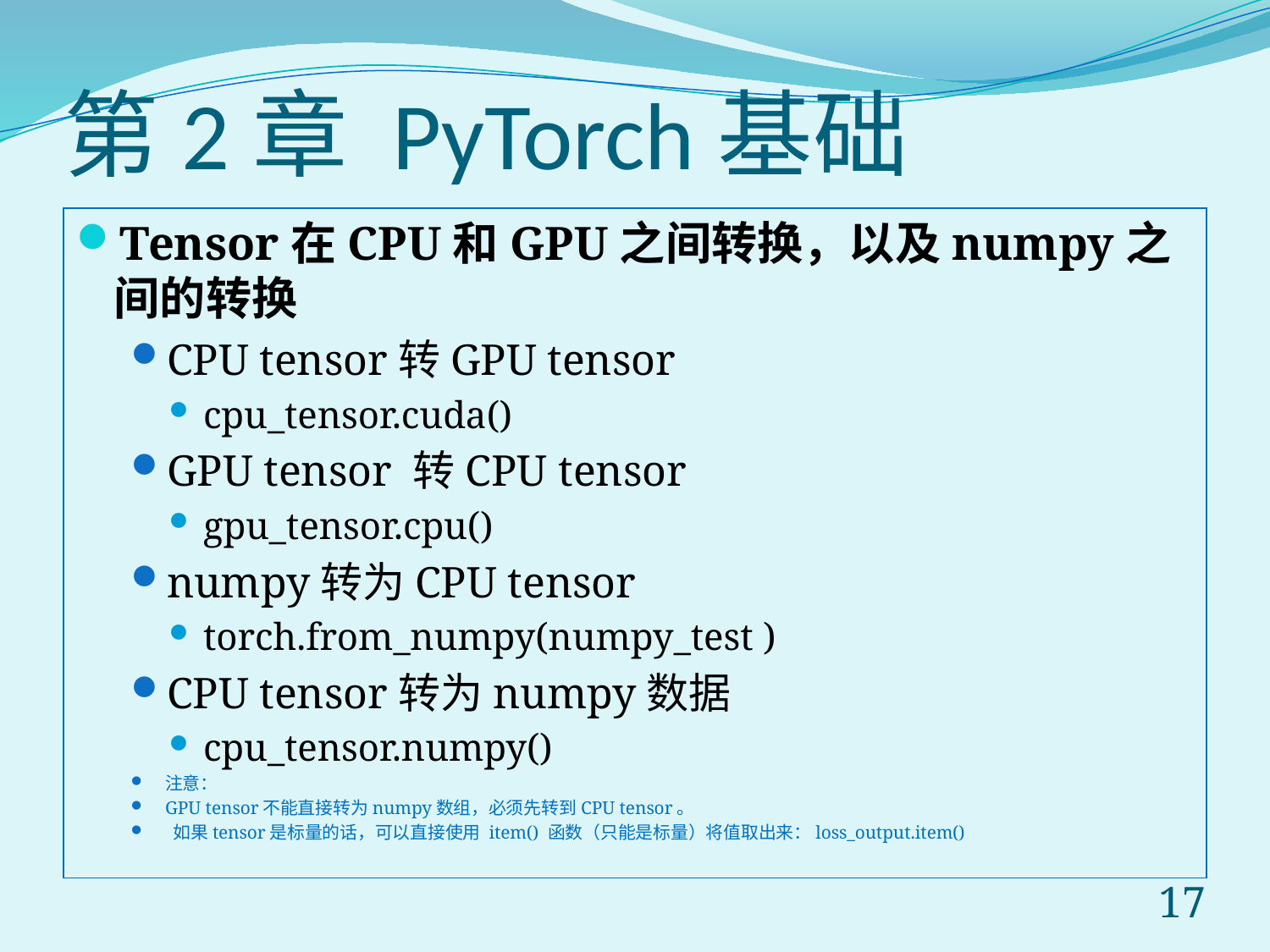

# 第2章 PyTorch基础
Tensor在CPU和GPU之间转换，以及numpy之间的转换
CPU tensor转GPU tensor
cpu_tensor.cuda()
GPU tensor 转CPU tensor
gpu_tensor.cpu()
numpy转为CPU tensor
torch.from_numpy(numpy_test )
CPU tensor转为numpy数据
cpu_tensor.numpy()
注意：
GPU tensor不能直接转为numpy数组，必须先转到CPU tensor。
 如果tensor是标量的话，可以直接使用 item() 函数（只能是标量）将值取出来：loss_output.item()

17